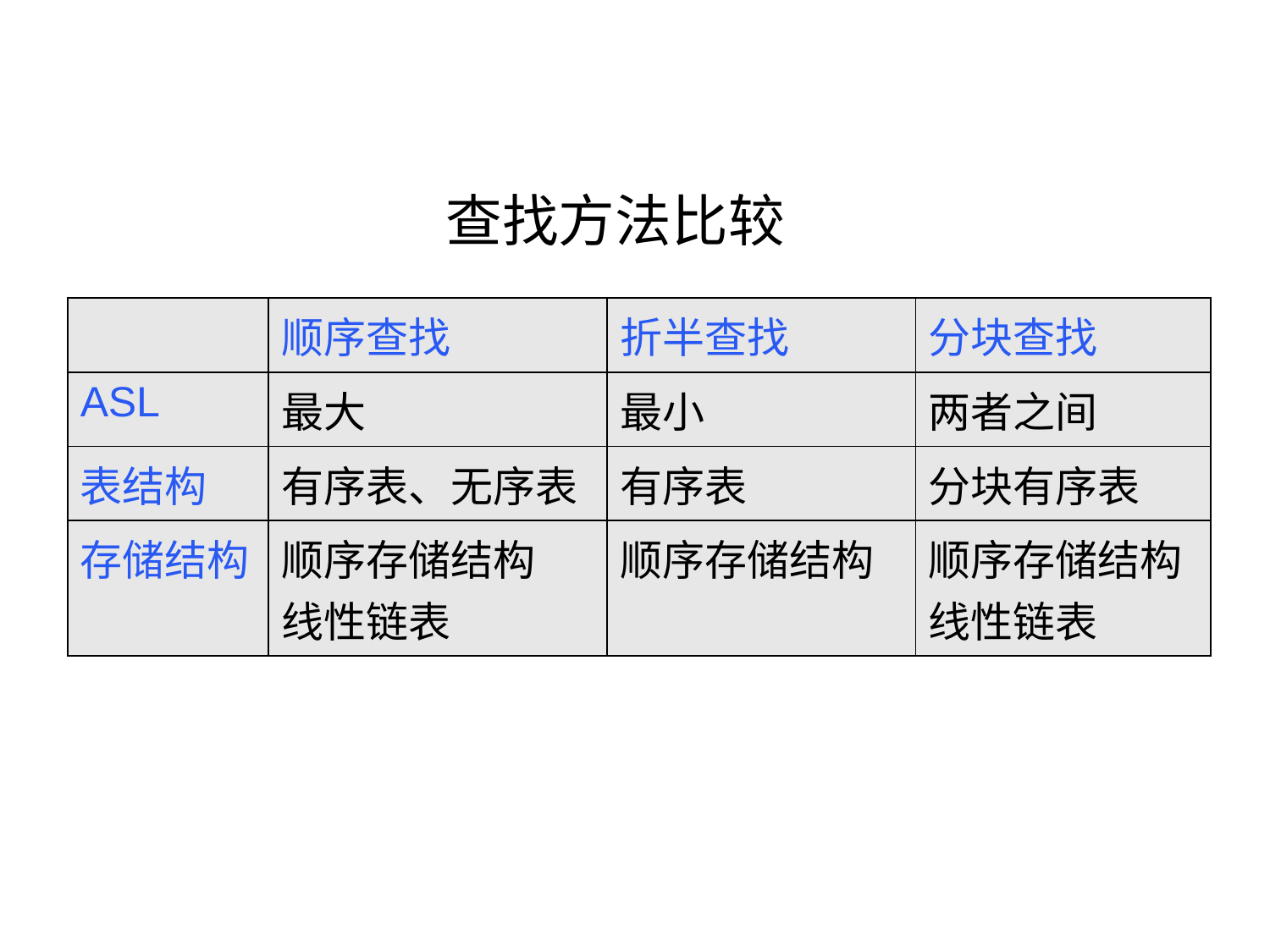

查找方法比较
|  | 顺序查找 | 折半查找 | 分块查找 |
| --- | --- | --- | --- |
| ASL | 最大 | 最小 | 两者之间 |
| 表结构 | 有序表、无序表 | 有序表 | 分块有序表 |
| 存储结构 | 顺序存储结构 线性链表 | 顺序存储结构 | 顺序存储结构 线性链表 |